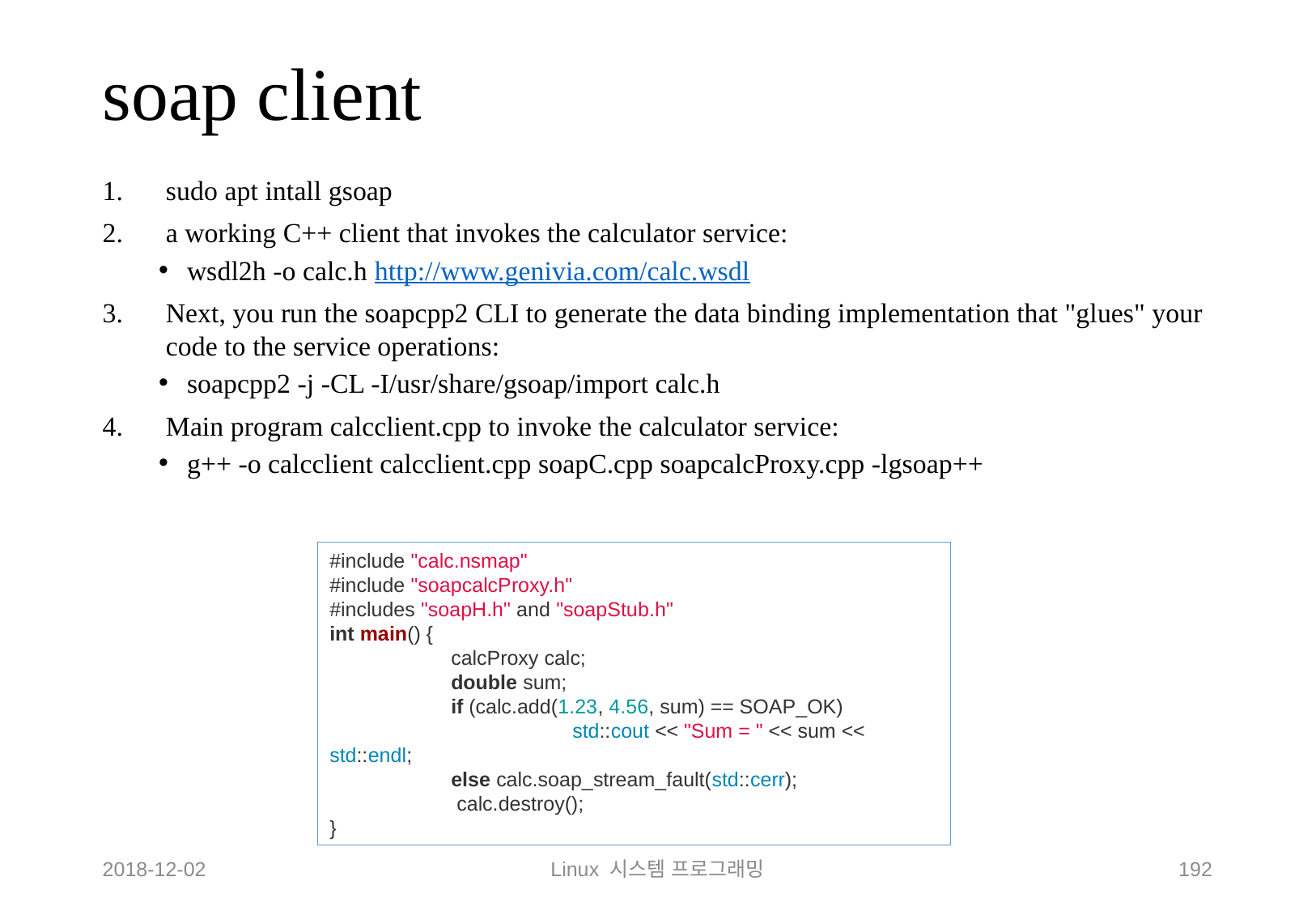

# soap client
sudo apt intall gsoap
a working C++ client that invokes the calculator service:
wsdl2h -o calc.h http://www.genivia.com/calc.wsdl
Next, you run the soapcpp2 CLI to generate the data binding implementation that "glues" your code to the service operations:
soapcpp2 -j -CL -I/usr/share/gsoap/import calc.h
Main program calcclient.cpp to invoke the calculator service:
g++ -o calcclient calcclient.cpp soapC.cpp soapcalcProxy.cpp -lgsoap++
#include "calc.nsmap"
#include "soapcalcProxy.h"
#includes "soapH.h" and "soapStub.h"
int main() {
	calcProxy calc;
	double sum;
	if (calc.add(1.23, 4.56, sum) == SOAP_OK)
		std::cout << "Sum = " << sum << std::endl;
	else calc.soap_stream_fault(std::cerr);
	 calc.destroy();
}
2018-12-02
Linux 시스템 프로그래밍
192